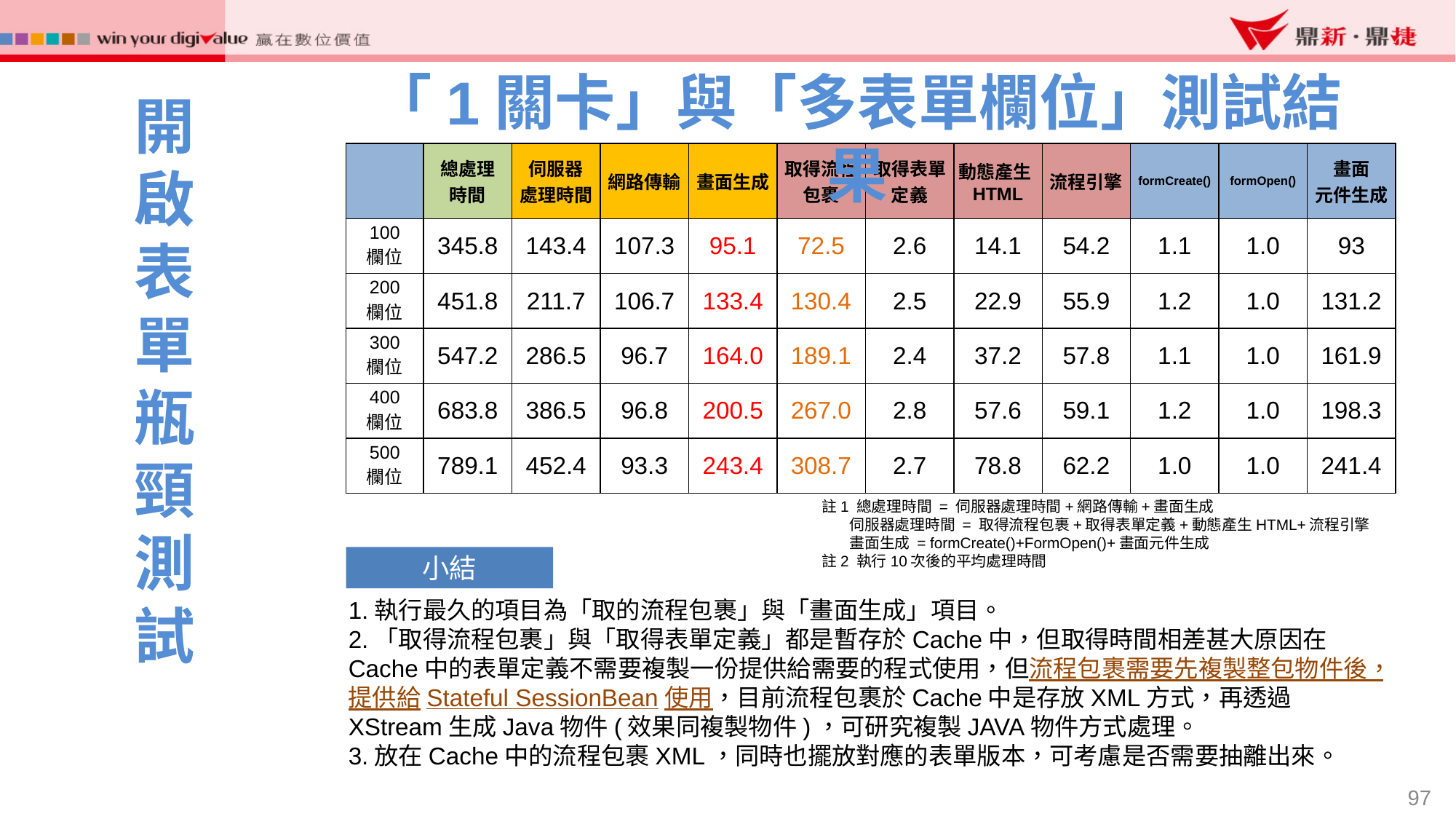

「1關卡」與「多表單欄位」測試結果
開啟表單瓶頸測試
|  | 總處理 時間 | 伺服器 處理時間 | 網路傳輸 | 畫面生成 | 取得流程包裹 | 取得表單定義 | 動態產生HTML | 流程引擎 | formCreate() | formOpen() | 畫面 元件生成 |
| --- | --- | --- | --- | --- | --- | --- | --- | --- | --- | --- | --- |
| 100 欄位 | 345.8 | 143.4 | 107.3 | 95.1 | 72.5 | 2.6 | 14.1 | 54.2 | 1.1 | 1.0 | 93 |
| 200 欄位 | 451.8 | 211.7 | 106.7 | 133.4 | 130.4 | 2.5 | 22.9 | 55.9 | 1.2 | 1.0 | 131.2 |
| 300 欄位 | 547.2 | 286.5 | 96.7 | 164.0 | 189.1 | 2.4 | 37.2 | 57.8 | 1.1 | 1.0 | 161.9 |
| 400 欄位 | 683.8 | 386.5 | 96.8 | 200.5 | 267.0 | 2.8 | 57.6 | 59.1 | 1.2 | 1.0 | 198.3 |
| 500 欄位 | 789.1 | 452.4 | 93.3 | 243.4 | 308.7 | 2.7 | 78.8 | 62.2 | 1.0 | 1.0 | 241.4 |
註1 總處理時間 = 伺服器處理時間+網路傳輸+畫面生成
       伺服器處理時間 = 取得流程包裹+取得表單定義+動態產生HTML+流程引擎
       畫面生成 = formCreate()+FormOpen()+畫面元件生成
註2 執行10次後的平均處理時間
小結
1.執行最久的項目為「取的流程包裹」與「畫面生成」項目。
2.「取得流程包裹」與「取得表單定義」都是暫存於Cache中，但取得時間相差甚大原因在Cache中的表單定義不需要複製一份提供給需要的程式使用，但流程包裹需要先複製整包物件後，提供給Stateful SessionBean使用，目前流程包裹於Cache中是存放XML方式，再透過XStream生成Java物件(效果同複製物件)，可研究複製JAVA物件方式處理。
3.放在Cache中的流程包裹XML，同時也擺放對應的表單版本，可考慮是否需要抽離出來。
97